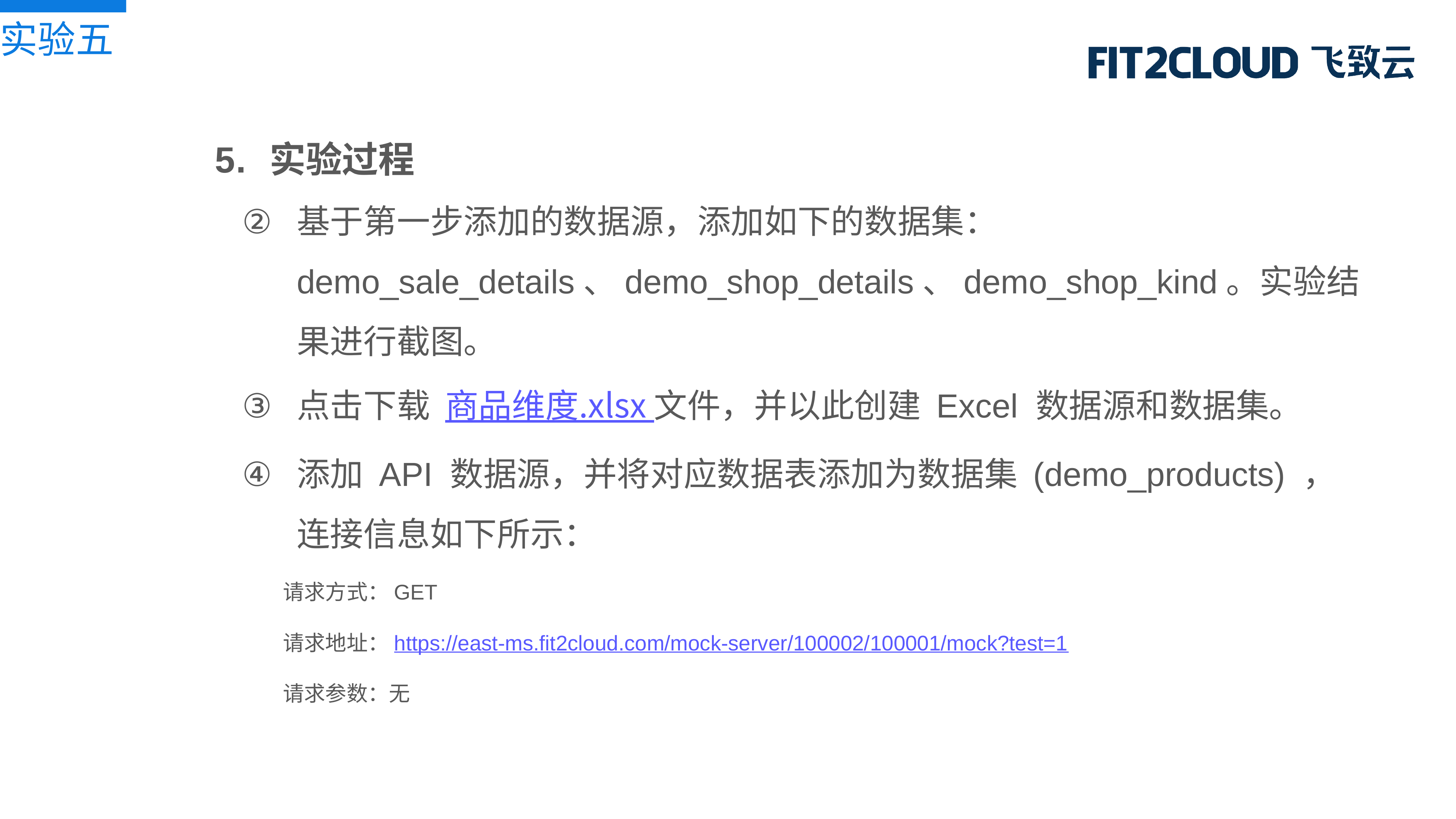

实验五
实验过程
基于第一步添加的数据源，添加如下的数据集：demo_sale_details、demo_shop_details、demo_shop_kind。实验结果进行截图。
点击下载  商品维度.xlsx 文件，并以此创建 Excel 数据源和数据集。
添加 API 数据源，并将对应数据表添加为数据集 (demo_products) ，连接信息如下所示：
请求方式：GET
请求地址：https://east-ms.fit2cloud.com/mock-server/100002/100001/mock?test=1
请求参数：无